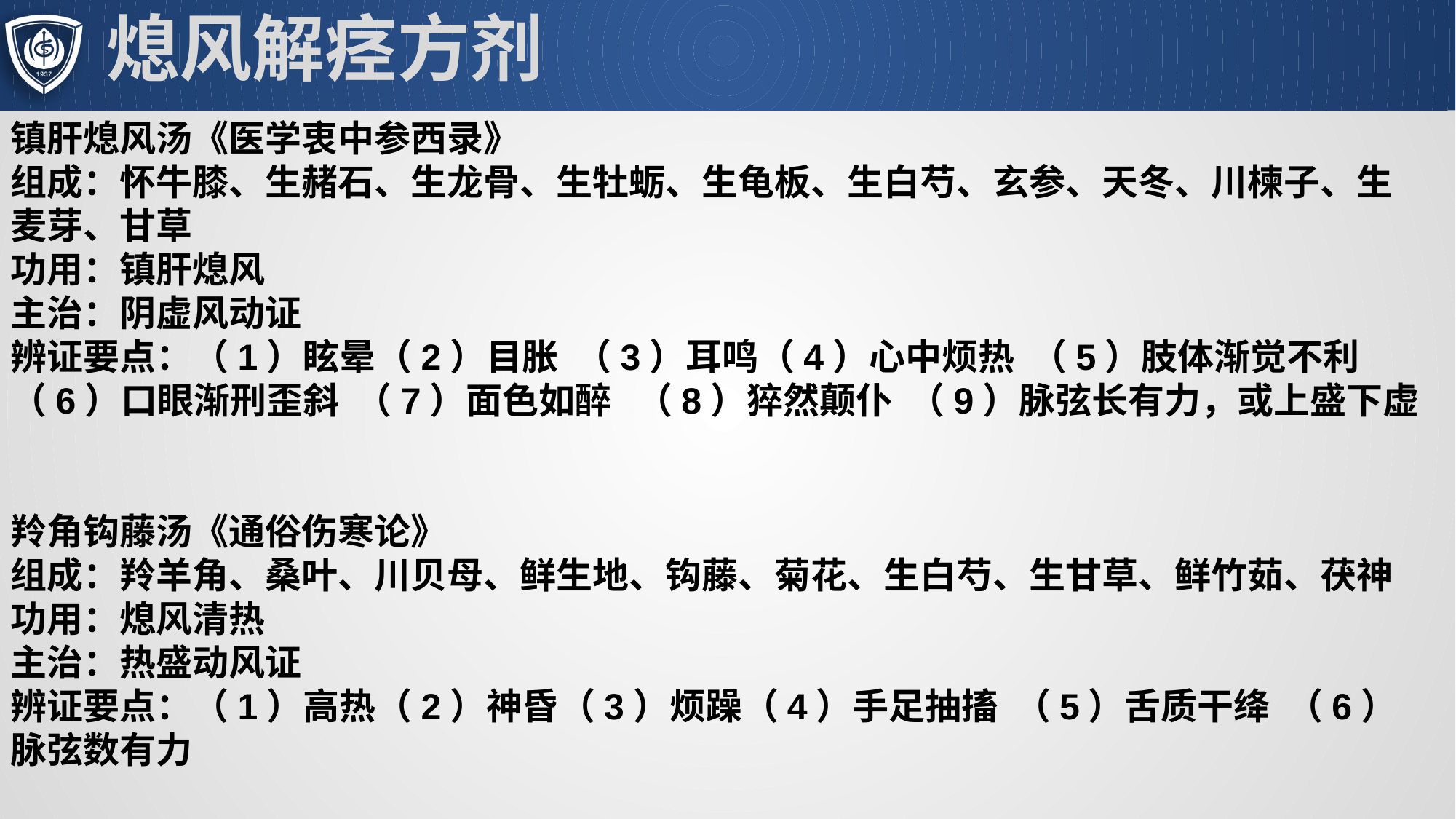

# 熄风解痉方剂
镇肝熄风汤《医学衷中参西录》
组成：怀牛膝、生赭石、生龙骨、生牡蛎、生龟板、生白芍、玄参、天冬、川楝子、生麦芽、甘草
功用：镇肝熄风
主治：阴虚风动证
辨证要点：（1）眩晕（2）目胀  （3）耳鸣（4）心中烦热  （5）肢体渐觉不利  （6）口眼渐刑歪斜  （7）面色如醉   （8）猝然颠仆  （9）脉弦长有力，或上盛下虚

羚角钩藤汤《通俗伤寒论》
组成：羚羊角、桑叶、川贝母、鲜生地、钩藤、菊花、生白芍、生甘草、鲜竹茹、茯神
功用：熄风清热
主治：热盛动风证
辨证要点：（1）高热（2）神昏（3）烦躁（4）手足抽搐  （5）舌质干绛  （6）脉弦数有力